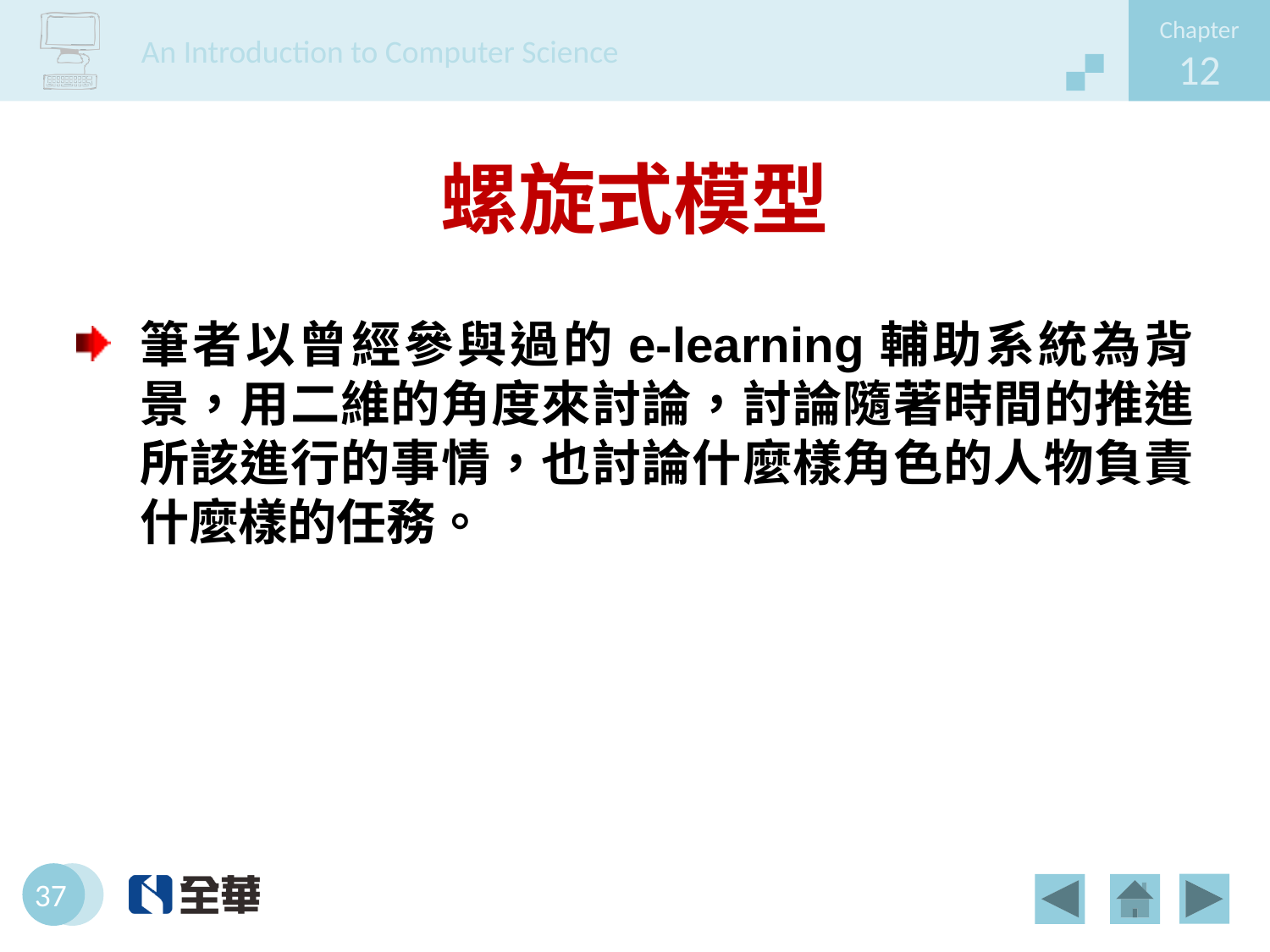

# 螺旋式模型
筆者以曾經參與過的e-learning輔助系統為背景，用二維的角度來討論，討論隨著時間的推進所該進行的事情，也討論什麼樣角色的人物負責什麼樣的任務。